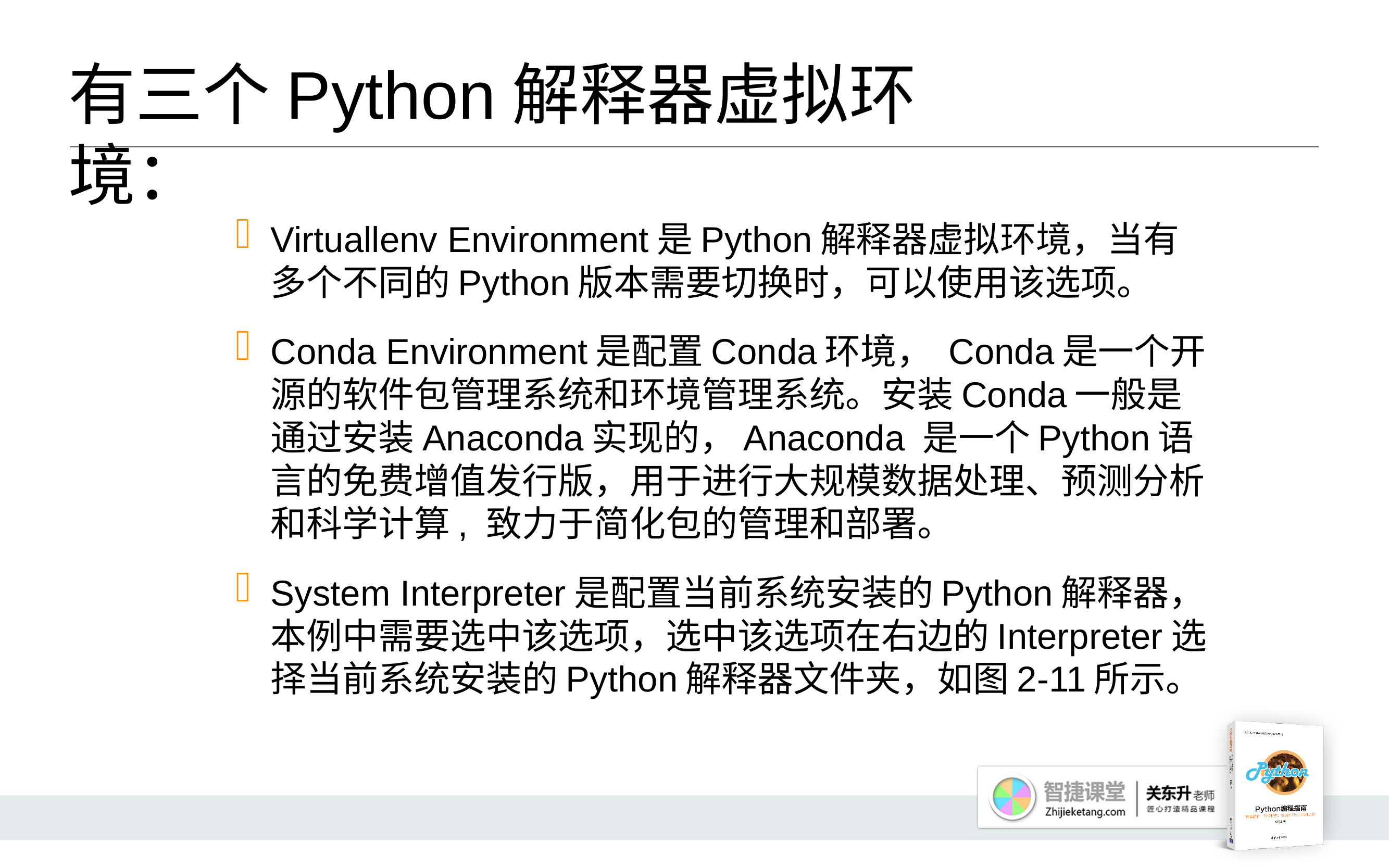

# 有三个Python解释器虚拟环境：
Virtuallenv Environment是Python解释器虚拟环境，当有多个不同的Python版本需要切换时，可以使用该选项。
Conda Environment是配置Conda环境， Conda是一个开源的软件包管理系统和环境管理系统。安装Conda一般是通过安装Anaconda实现的，Anaconda 是一个Python语言的免费增值发行版，用于进行大规模数据处理、预测分析和科学计算, 致力于简化包的管理和部署。
System Interpreter是配置当前系统安装的Python解释器，本例中需要选中该选项，选中该选项在右边的Interpreter选择当前系统安装的Python解释器文件夹，如图2-11所示。